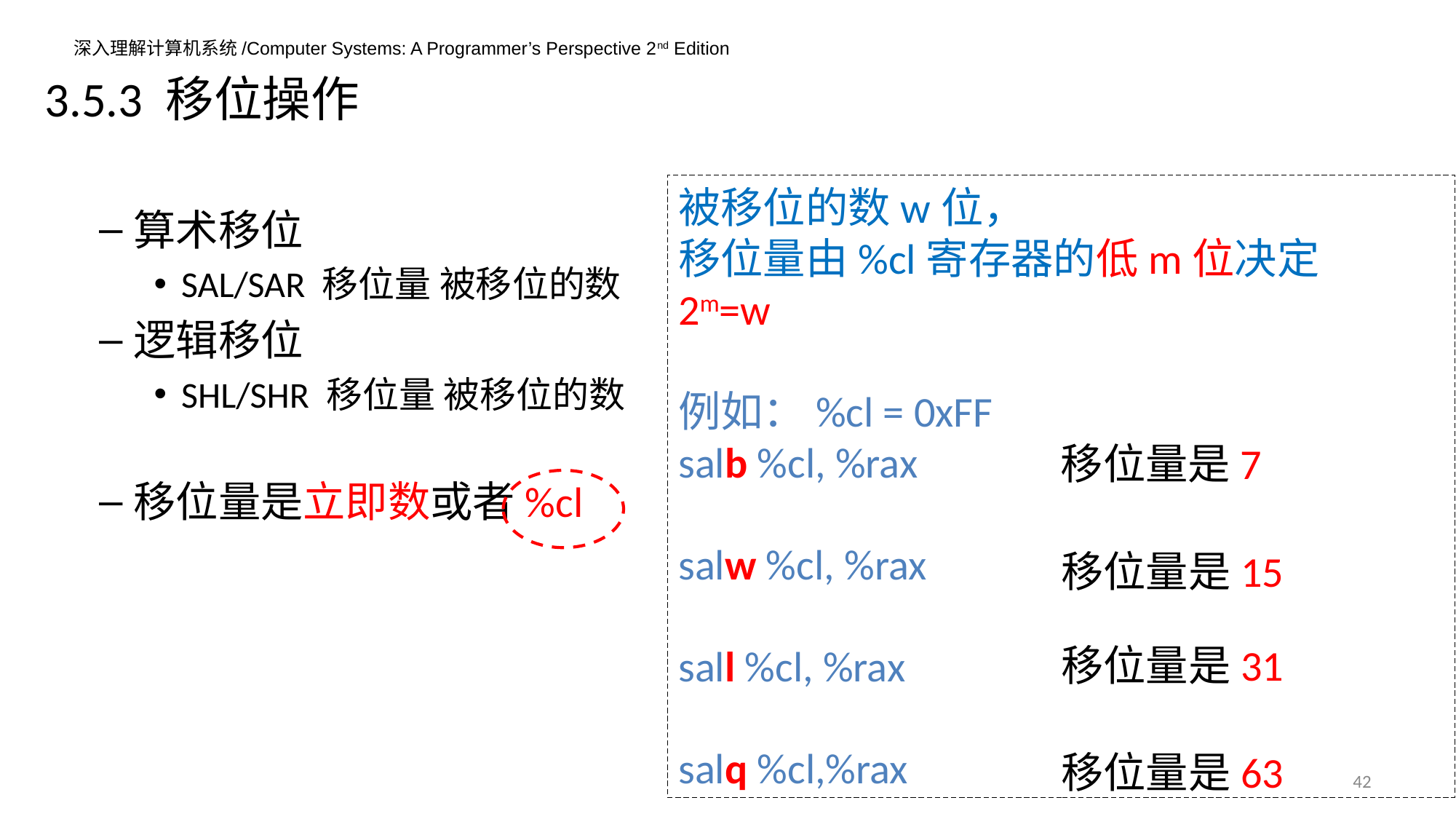

3.5.3 移位操作

算术移位
SAL/SAR 移位量 被移位的数
逻辑移位
SHL/SHR 移位量 被移位的数

移位量是立即数或者%cl
被移位的数w位，
移位量由%cl寄存器的低m位决定
2m=w

例如：%cl = 0xFF
salb %cl, %rax

salw %cl, %rax

sall %cl, %rax

salq %cl,%rax
移位量是7

移位量是15
移位量是31
移位量是63
42